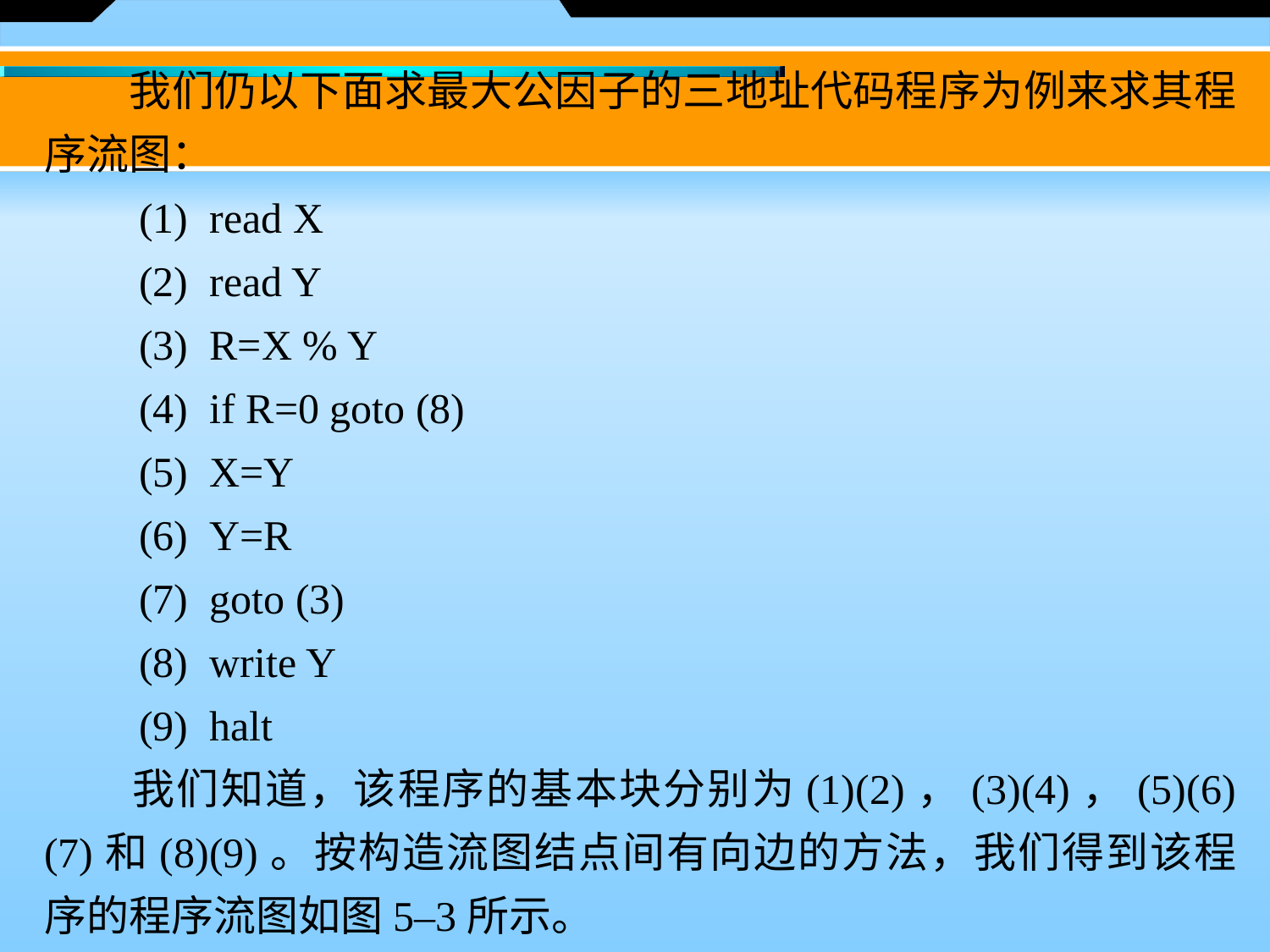

我们仍以下面求最大公因子的三地址代码程序为例来求其程序流图：
　　(1)  read X
　　(2)  read Y
　　(3)  R=X % Y
　　(4)  if R=0 goto (8)
　　(5)  X=Y
　　(6)  Y=R
　　(7)  goto (3)
　　(8)  write Y
　　(9)  halt
　　我们知道，该程序的基本块分别为(1)(2)，(3)(4)，(5)(6)(7)和(8)(9)。按构造流图结点间有向边的方法，我们得到该程序的程序流图如图5–3所示。